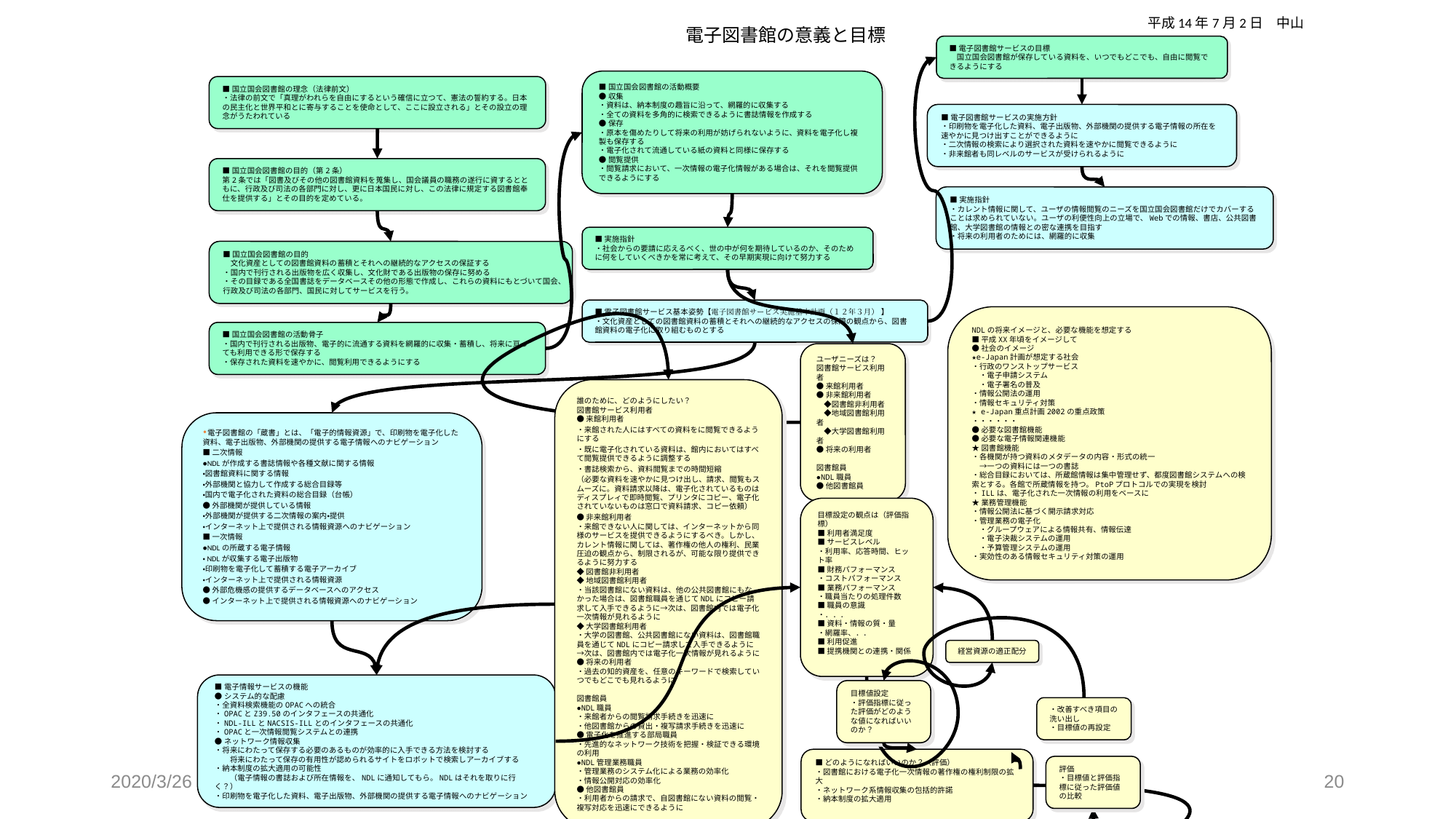

# 電子図書館の意義と目標
平成14年7月2日　中山
■電子図書館サービスの目標
　国立国会図書館が保存している資料を、いつでもどこでも、自由に閲覧できるようにする
■国立国会図書館の活動概要
●収集
・資料は、納本制度の趣旨に沿って、網羅的に収集する
・全ての資料を多角的に検索できるように書誌情報を作成する
●保存
・原本を傷めたりして将来の利用が妨げられないように、資料を電子化し複製も保存する
・電子化されて流通している紙の資料と同様に保存する
●閲覧提供
・閲覧請求において、一次情報の電子化情報がある場合は、それを閲覧提供できるようにする
■国立国会図書館の理念（法律前文）
・法律の前文で「真理がわれらを自由にするという確信に立つて、憲法の誓約する。日本の民主化と世界平和とに寄与することを使命として、ここに設立される」とその設立の理念がうたわれている
■電子図書館サービスの実施方針
・印刷物を電子化した資料、電子出版物、外部機関の提供する電子情報の所在を速やかに見つけ出すことができるように
・二次情報の検索により選択された資料を速やかに閲覧できるように
・非来館者も同レベルのサービスが受けられるように
■国立国会図書館の目的（第2条）
第2条では「図書及びその他の図書館資料を蒐集し、国会議員の職務の遂行に資するとともに、行政及び司法の各部門に対し、更に日本国民に対し、この法律に規定する図書館奉仕を提供する」とその目的を定めている。
■実施指針
・カレント情報に関して、ユーザの情報閲覧のニーズを国立国会図書館だけでカバーすることは求められていない。ユーザの利便性向上の立場で、Webでの情報、書店、公共図書館、大学図書館の情報との密な連携を目指す
・将来の利用者のためには、網羅的に収集
■実施指針
・社会からの要請に応えるべく、世の中が何を期待しているのか、そのために何をしていくべきかを常に考えて、その早期実現に向けて努力する
■国立国会図書館の目的
　文化資産としての図書館資料の蓄積とそれへの継続的なアクセスの保証する
・国内で刊行される出版物を広く収集し、文化財である出版物の保存に努める
・その目録である全国書誌をデータベースその他の形態で作成し、これらの資料にもとづいて国会、行政及び司法の各部門、国民に対してサービスを行う。
■電子図書館サービス基本姿勢【電子図書館サービス実施基本計画（１２年３月） 】
・文化資産としての図書館資料の蓄積とそれへの継続的なアクセスの保障の観点から、図書館資料の電子化に取り組むものとする
NDLの将来イメージと、必要な機能を想定する
■平成XX年頃をイメージして
●社会のイメージ
★e-Japan計画が想定する社会
・行政のワンストップサービス
　・電子申請システム
　・電子署名の普及
・情報公開法の運用
・情報セキュリティ対策
★ e-Japan重点計画2002の重点政策
・・・・・・
●必要な図書館機能
●必要な電子情報関連機能
★図書館機能
・各機関が持つ資料のメタデータの内容・形式の統一
　→一つの資料には一つの書誌
・総合目録においては、所蔵館情報は集中管理せず、都度図書館システムへの検索とする。各館で所蔵情報を持つ。PtoPプロトコルでの実現を検討
・ILLは、電子化された一次情報の利用をベースに
★業務管理機能
・情報公開法に基づく開示請求対応
・管理業務の電子化
　・グループウェアによる情報共有、情報伝達
　・電子決裁システムの運用
　・予算管理システムの運用
・実効性のある情報セキュリティ対策の運用
■国立国会図書館の活動骨子
・国内で刊行される出版物、電子的に流通する資料を網羅的に収集・蓄積し、将来に亘っても利用できる形で保存する
・保存された資料を速やかに、閲覧利用できるようにする
ユーザニーズは？
図書館サービス利用者
●来館利用者
●非来館利用者
　◆図書館非利用者
　◆地域図書館利用者
　◆大学図書館利用者
●将来の利用者

図書館員
●NDL職員
●他図書館員
誰のために、どのようにしたい？
図書館サービス利用者
●来館利用者
・来館された人にはすべての資料をに閲覧できるようにする
・既に電子化されている資料は、館内においてはすべて閲覧提供できるように調整する
・書誌検索から、資料閲覧までの時間短縮
（必要な資料を速やかに見つけ出し、請求、閲覧もスムーズに。資料請求以降は、電子化されているものはディスプレィで即時閲覧、プリンタにコピー、電子化されていないものは窓口で資料請求、コピー依頼）
●非来館利用者
・来館できない人に関しては、インターネットから同様のサービスを提供できるようにするべき。しかし、カレント情報に関しては、著作権の他人の権利、民業圧迫の観点から、制限されるが、可能な限り提供できるように努力する
◆図書館非利用者
◆地域図書館利用者
・当該図書館にない資料は、他の公共図書館にもなかった場合は、図書館職員を通じてNDLにコピー請求して入手できるように→次は、図書館内では電子化一次情報が見れるように
◆大学図書館利用者
・大学の図書館、公共図書館にない資料は、図書館職員を通じてNDLにコピー請求して入手できるように→次は、図書館内では電子化一次情報が見れるように
●将来の利用者
・過去の知的資産を、任意のキーワードで検索していつでもどこでも見れるように

図書館員
●NDL職員
・来館者からの閲覧請求手続きを迅速に
・他図書館からの貸出・複写請求手続きを迅速に
●電子化を推進する部局職員
・先進的なネットワーク技術を把握・検証できる環境の利用
●NDL管理業務職員
・管理業務のシステム化による業務の効率化
・情報公開対応の効率化
●他図書館員
・利用者からの請求で、自図書館にない資料の閲覧・複写対応を迅速にできるように
電子図書館の「蔵書」とは、「電子的情報資源」で、印刷物を電子化した資料、電子出版物、外部機関の提供する電子情報へのナビゲーション
■二次情報
●NDLが作成する書誌情報や各種文献に関する情報
・図書館資料に関する情報
・外部機関と協力して作成する総合目録等
・国内で電子化された資料の総合目録（台帳）
●外部機関が提供している情報
・外部機関が提供する二次情報の案内・提供
・インターネット上で提供される情報資源へのナビゲーション
■一次情報
●NDLの所蔵する電子情報
・NDLが収集する電子出版物
・印刷物を電子化して蓄積する電子アーカイブ
・インターネット上で提供される情報資源
●外部危機感の提供するデータベースへのアクセス
●インターネット上で提供される情報資源へのナビゲーション
目標設定の観点は（評価指標）
■利用者満足度
■サービスレベル
・利用率、応答時間、ヒット率
■財務パフォーマンス
・コストパフォーマンス
■業務パフォーマンス
・職員当たりの処理件数
■職員の意識
・．．．
■資料・情報の質・量
・網羅率、．．
■利用促進
■提携機関との連携・関係

経営資源の適正配分
■電子情報サービスの機能
●システム的な配慮
・全資料検索機能のOPACへの統合
・OPACとZ39.50のインタフェースの共通化
・NDL-ILLとNACSIS-ILLとのインタフェースの共通化
・OPACと一次情報閲覧システムとの連携
●ネットワーク情報収集
・将来にわたって保存する必要のあるものが効率的に入手できる方法を検討する
　　将来にわたって保存の有用性が認められるサイトをロボットで検索しアーカイブする
・納本制度の拡大適用の可能性
　　（電子情報の書誌および所在情報を、NDLに通知してもら。NDLはそれを取りに行く？）
・印刷物を電子化した資料、電子出版物、外部機関の提供する電子情報へのナビゲーション
目標値設定
・評価指標に従った評価がどのような値になればいいのか？
・改善すべき項目の洗い出し
・目標値の再設定
■どのようになればいいのか？（評価）
・図書館における電子化一次情報の著作権の権利制限の拡大
・ネットワーク系情報収集の包括的許諾
・納本制度の拡大適用

評価
・目標値と評価指標に従った評価値の比較
2020/3/26
20